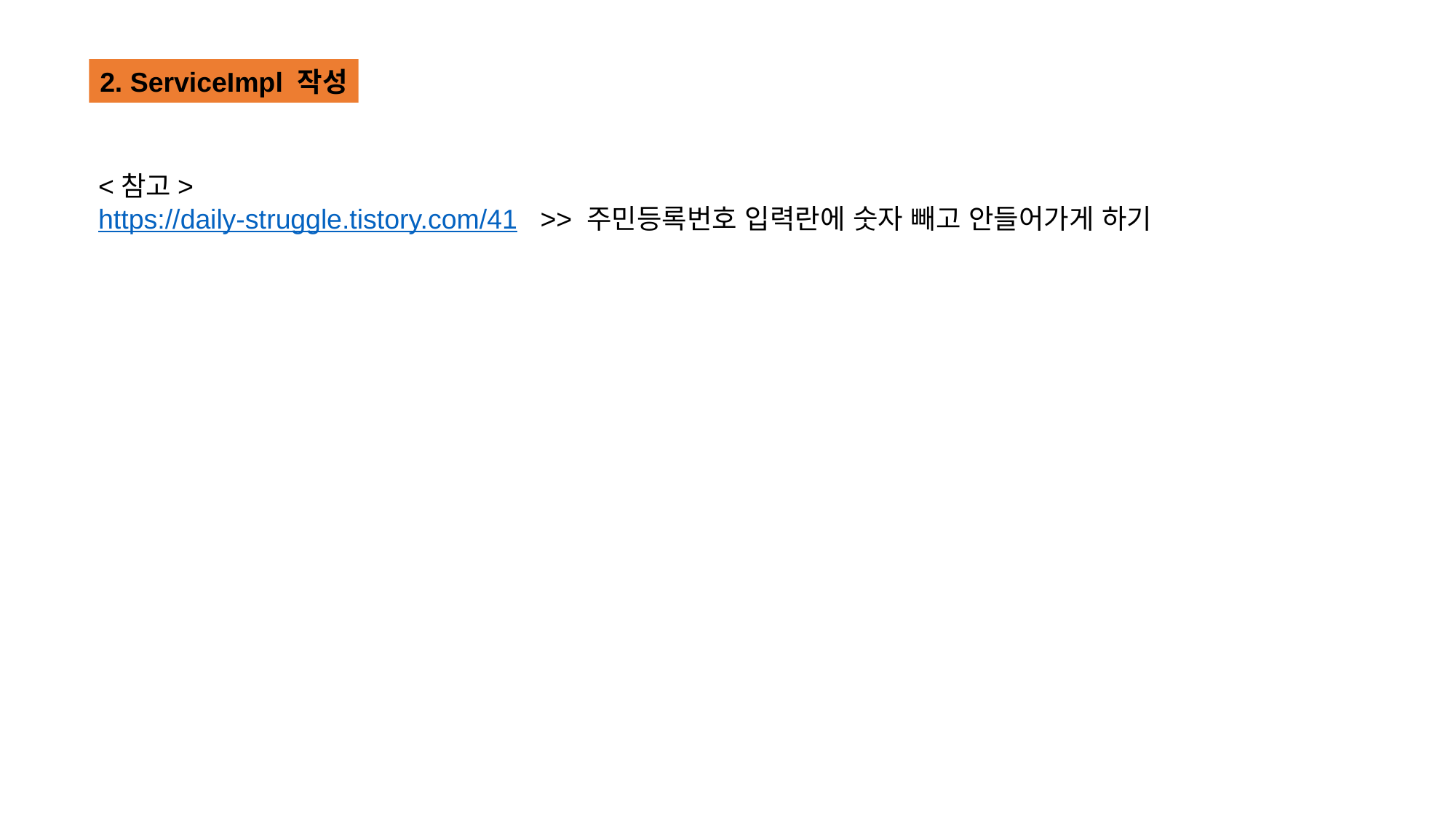

2. ServiceImpl 작성
<참고>
https://daily-struggle.tistory.com/41   >> 주민등록번호 입력란에 숫자 빼고 안들어가게 하기